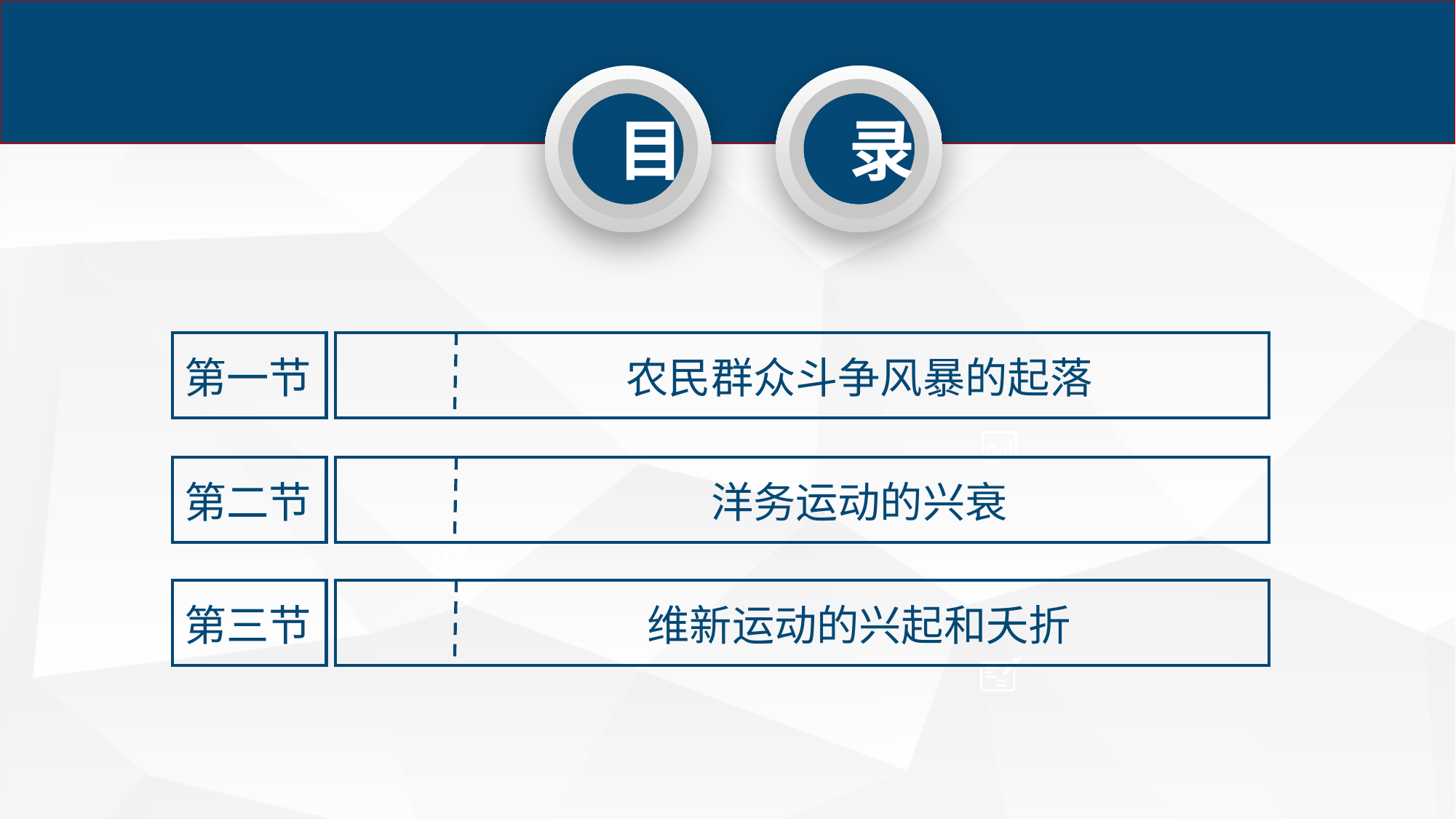

目
录

第一节

农民群众斗争风暴的起落

第二节

洋务运动的兴衰

第三节

维新运动的兴起和夭折